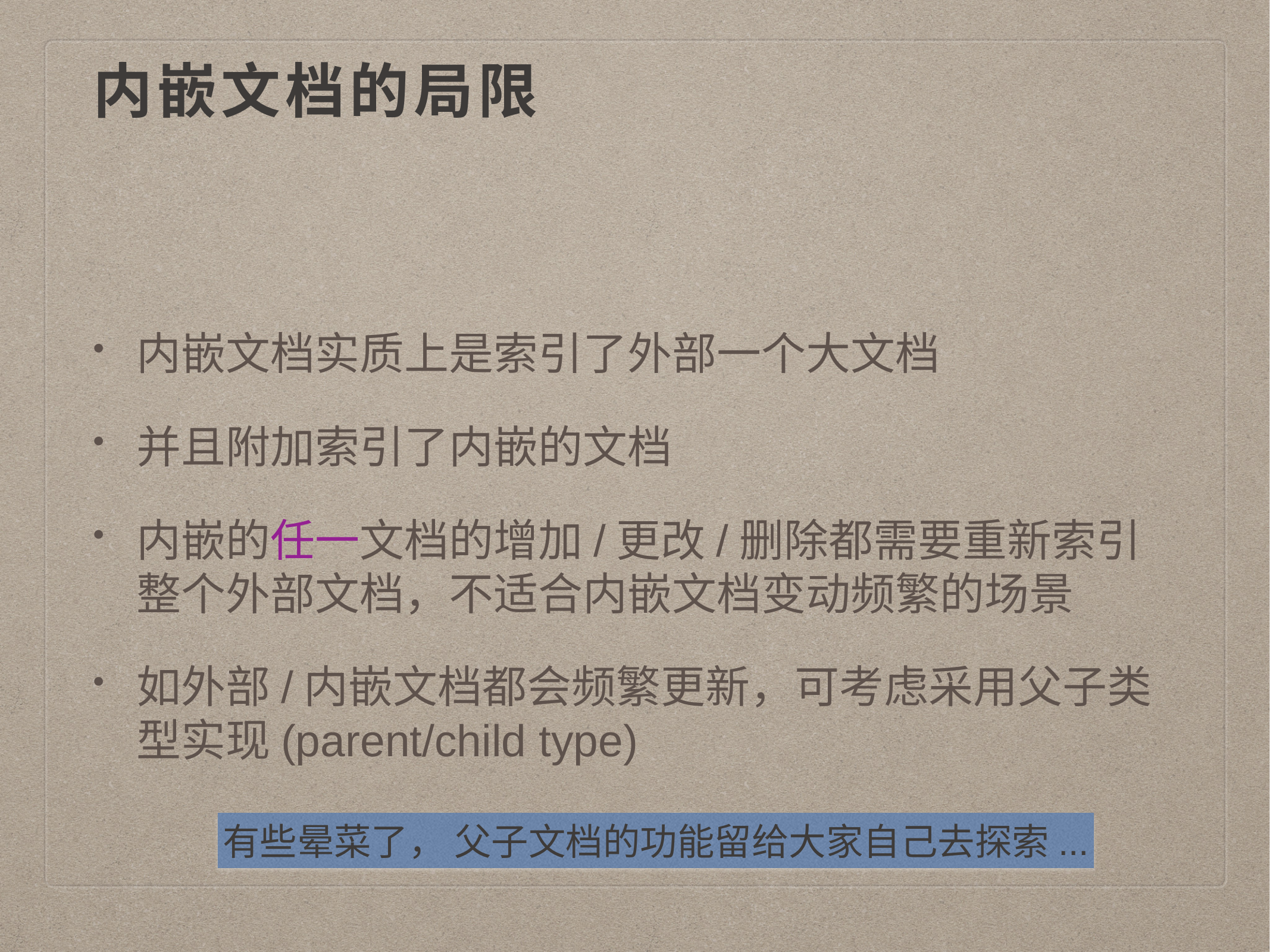

# 内嵌文档的局限
内嵌文档实质上是索引了外部一个大文档
并且附加索引了内嵌的文档
内嵌的任一文档的增加/更改/删除都需要重新索引整个外部文档，不适合内嵌文档变动频繁的场景
如外部/内嵌文档都会频繁更新，可考虑采用父子类型实现(parent/child type)
有些晕菜了， 父子文档的功能留给大家自己去探索...
21